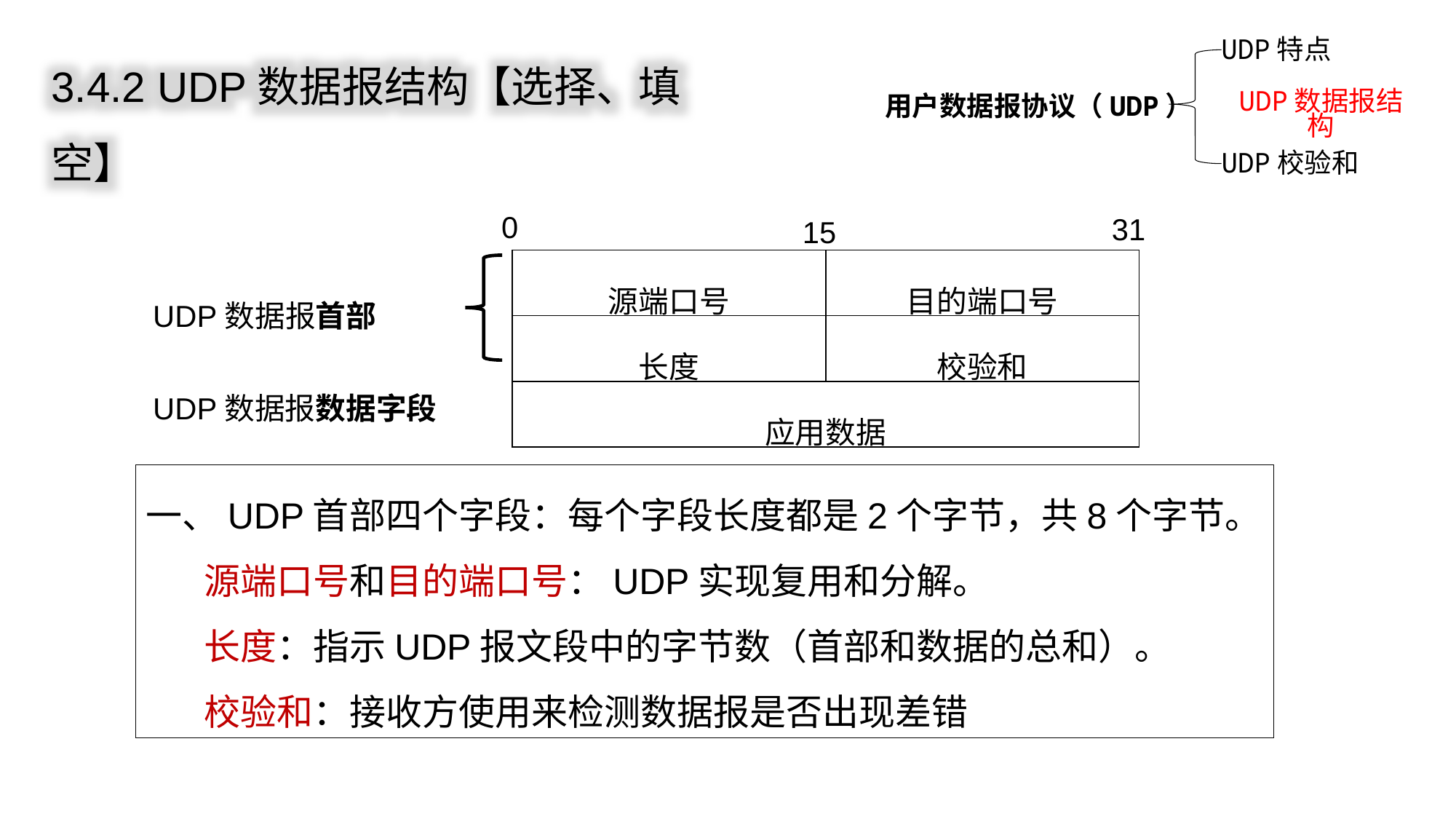

UDP特点

用户数据报协议（UDP）
UDP数据报结构
UDP校验和
3.4.2 UDP数据报结构【选择、填空】
0
31
15
| 源端口号 | 目的端口号 |
| --- | --- |
| 长度 | 校验和 |
| 应用数据 |  |

UDP数据报首部
UDP数据报数据字段
一、UDP首部四个字段：每个字段长度都是2个字节，共8个字节。
      源端口号和目的端口号：UDP实现复用和分解。
      长度：指示UDP报文段中的字节数（首部和数据的总和）。
      校验和：接收方使用来检测数据报是否出现差错